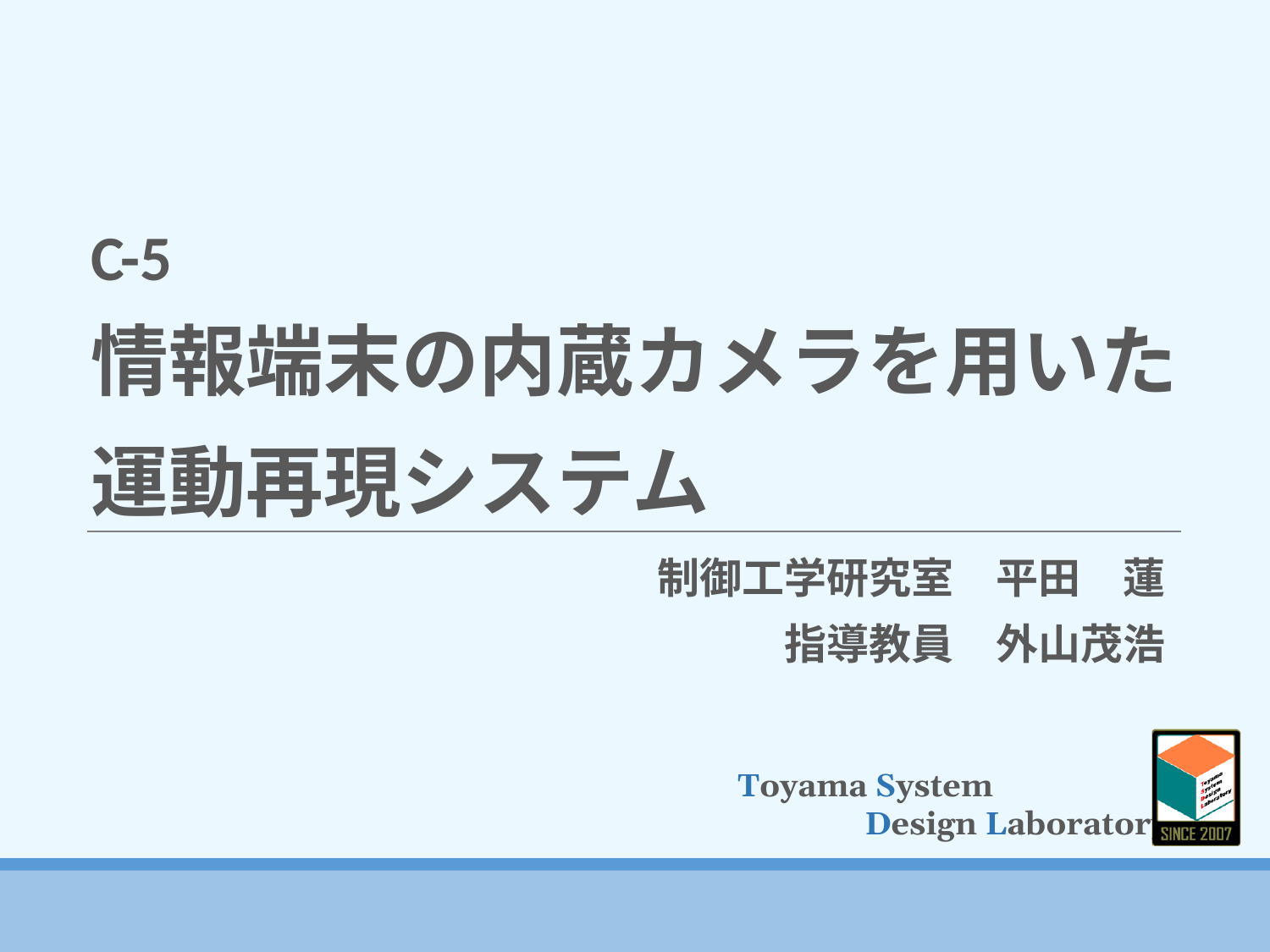

C-5
情報端末の内蔵カメラを用いた
運動再現システム
制御工学研究室　平田　蓮
指導教員　外山茂浩

Toyama System
	Design Laboratory